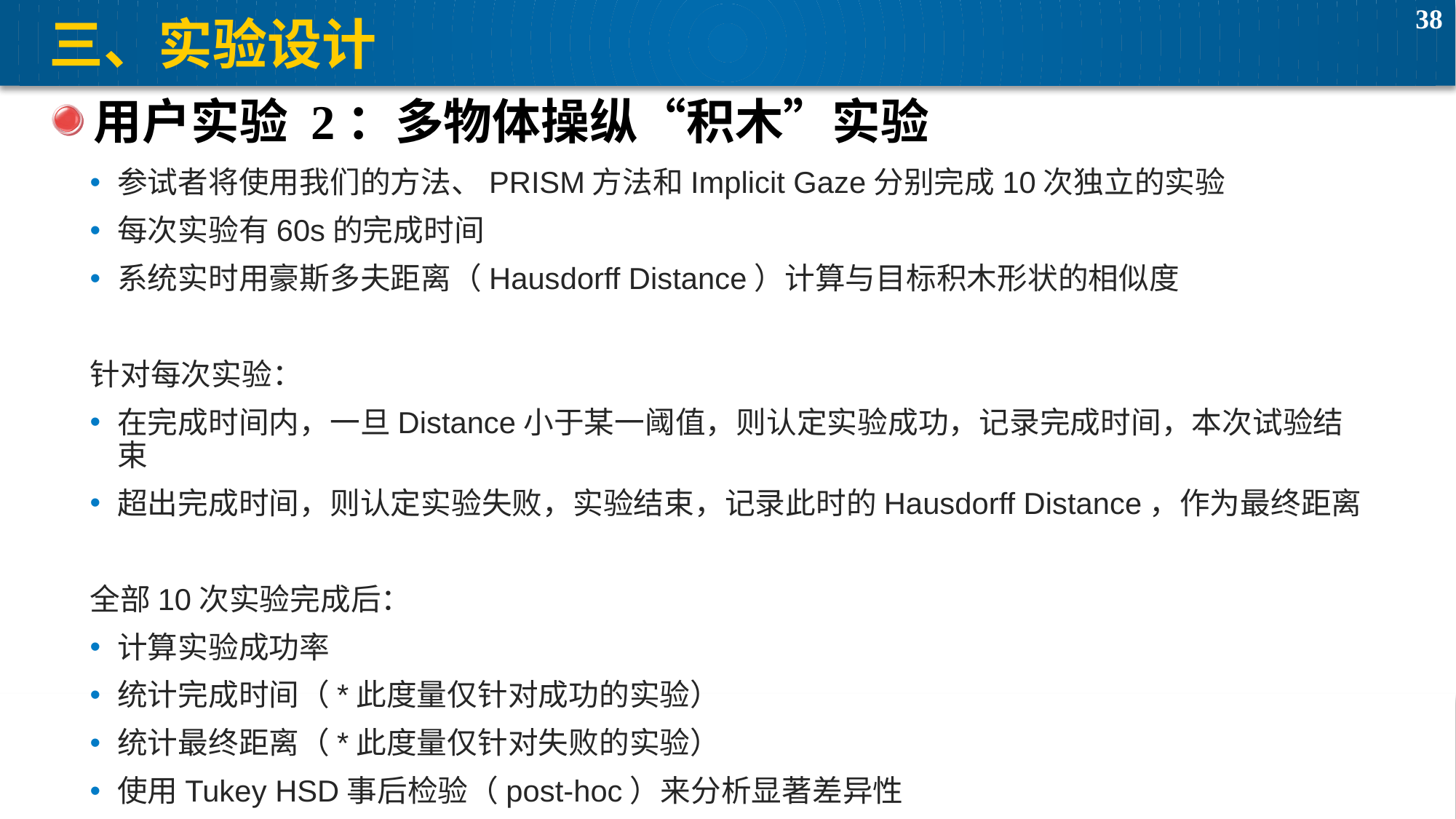

# 三、实验设计
用户实验 2：多物体操纵“积木”实验
参试者将使用我们的方法、PRISM方法和Implicit Gaze分别完成10次独立的实验
每次实验有60s的完成时间
系统实时用豪斯多夫距离（Hausdorff Distance）计算与目标积木形状的相似度

针对每次实验：
在完成时间内，一旦Distance小于某一阈值，则认定实验成功，记录完成时间，本次试验结束
超出完成时间，则认定实验失败，实验结束，记录此时的Hausdorff Distance，作为最终距离

全部10次实验完成后：
计算实验成功率
统计完成时间（*此度量仅针对成功的实验）
统计最终距离（*此度量仅针对失败的实验）
使用Tukey HSD事后检验（post-hoc）来分析显著差异性